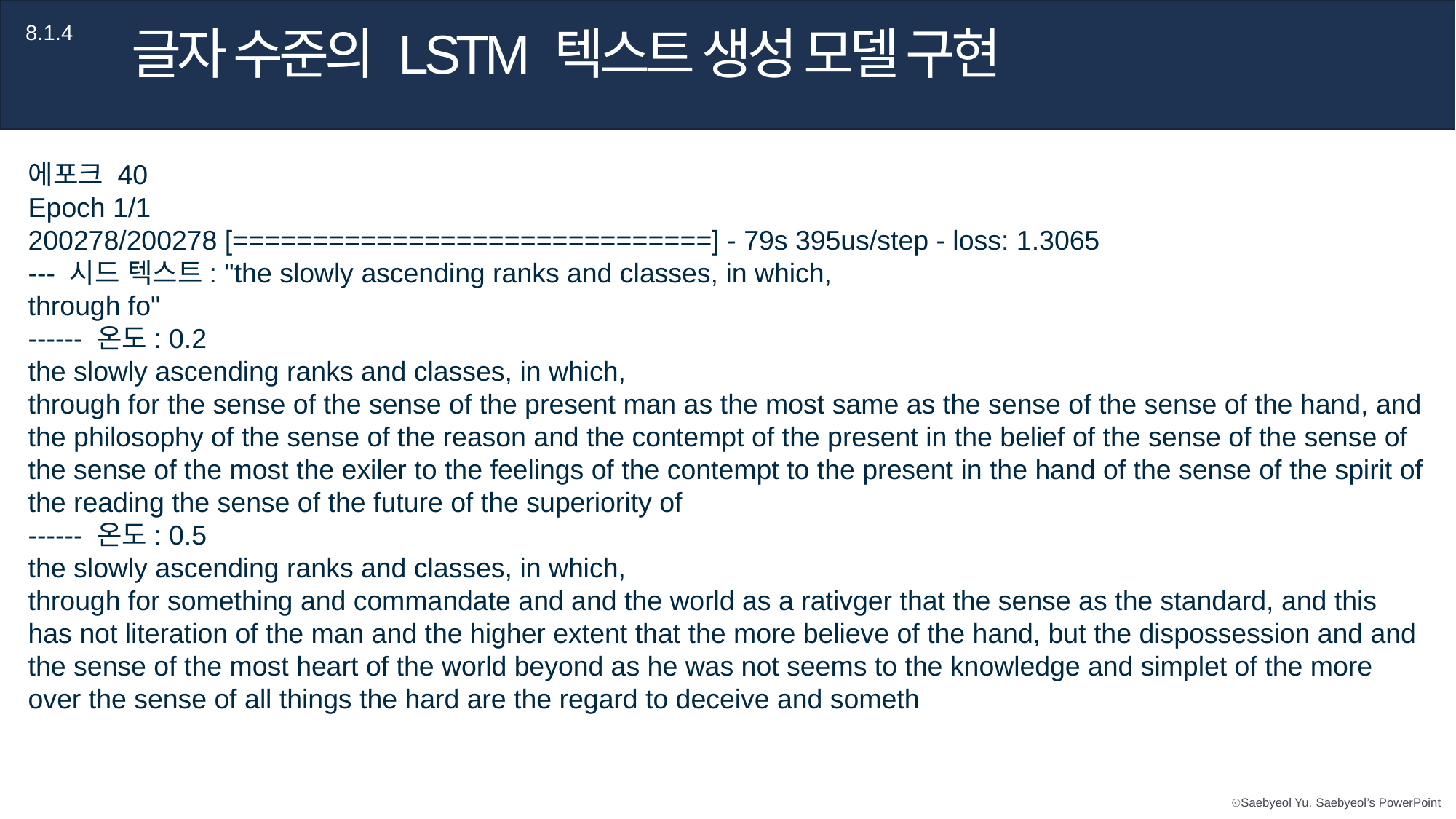

8.1.4
글자 수준의 LSTM 텍스트 생성 모델 구현
에포크 40
Epoch 1/1
200278/200278 [==============================] - 79s 395us/step - loss: 1.3065
--- 시드 텍스트: "the slowly ascending ranks and classes, in which,
through fo"
------ 온도: 0.2
the slowly ascending ranks and classes, in which,
through for the sense of the sense of the present man as the most same as the sense of the sense of the hand, and the philosophy of the sense of the reason and the contempt of the present in the belief of the sense of the sense of the sense of the most the exiler to the feelings of the contempt to the present in the hand of the sense of the spirit of the reading the sense of the future of the superiority of
------ 온도: 0.5
the slowly ascending ranks and classes, in which,
through for something and commandate and and the world as a rativger that the sense as the standard, and this has not literation of the man and the higher extent that the more believe of the hand, but the dispossession and and the sense of the most heart of the world beyond as he was not seems to the knowledge and simplet of the more over the sense of all things the hard are the regard to deceive and someth